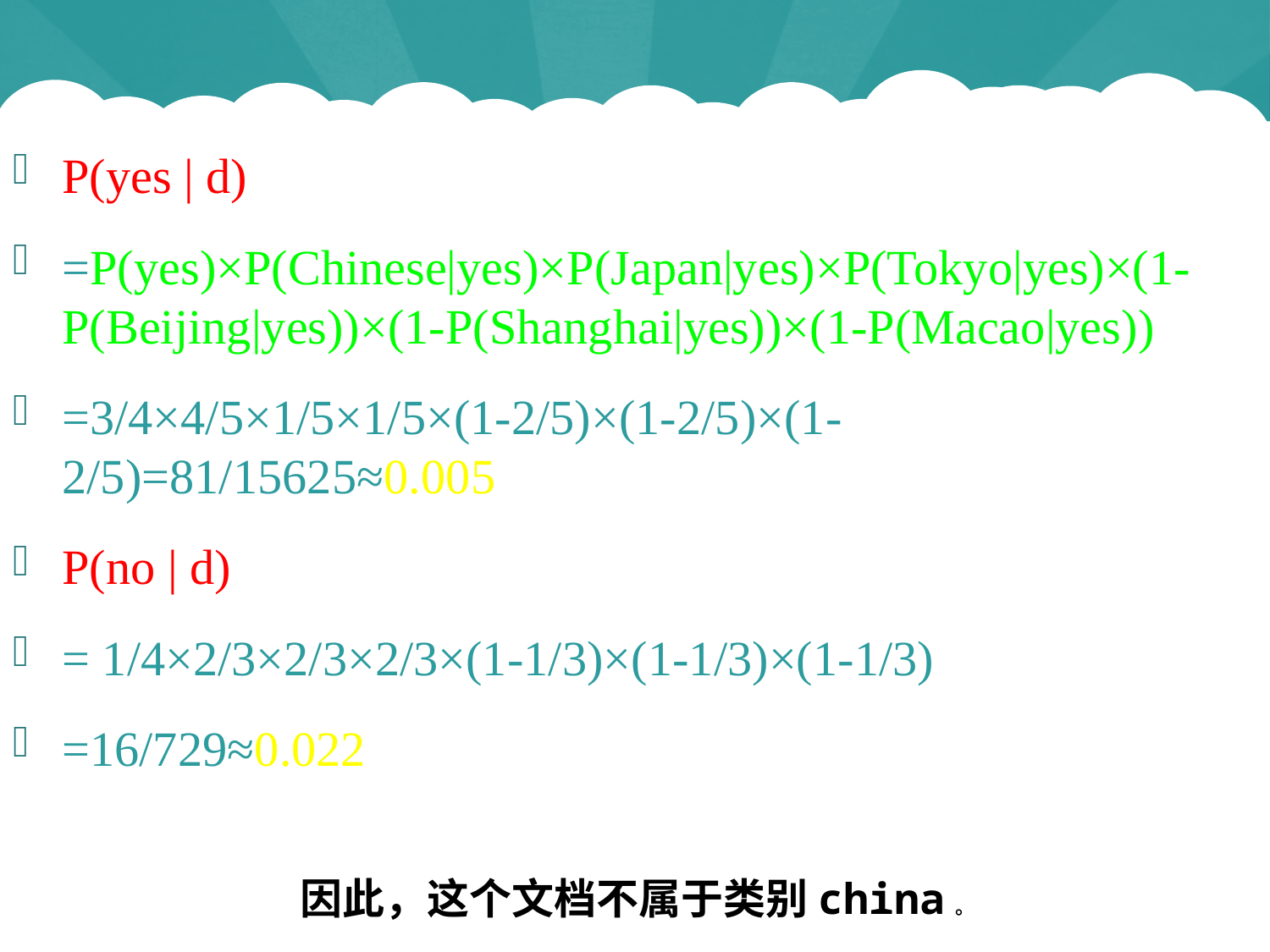

伯努利模型举例
P(yes | d)
=P(yes)×P(Chinese|yes)×P(Japan|yes)×P(Tokyo|yes)×(1-P(Beijing|yes))×(1-P(Shanghai|yes))×(1-P(Macao|yes))
=3/4×4/5×1/5×1/5×(1-2/5)×(1-2/5)×(1-2/5)=81/15625≈0.005
P(no | d)
= 1/4×2/3×2/3×2/3×(1-1/3)×(1-1/3)×(1-1/3)
=16/729≈0.022
因此，这个文档不属于类别china。